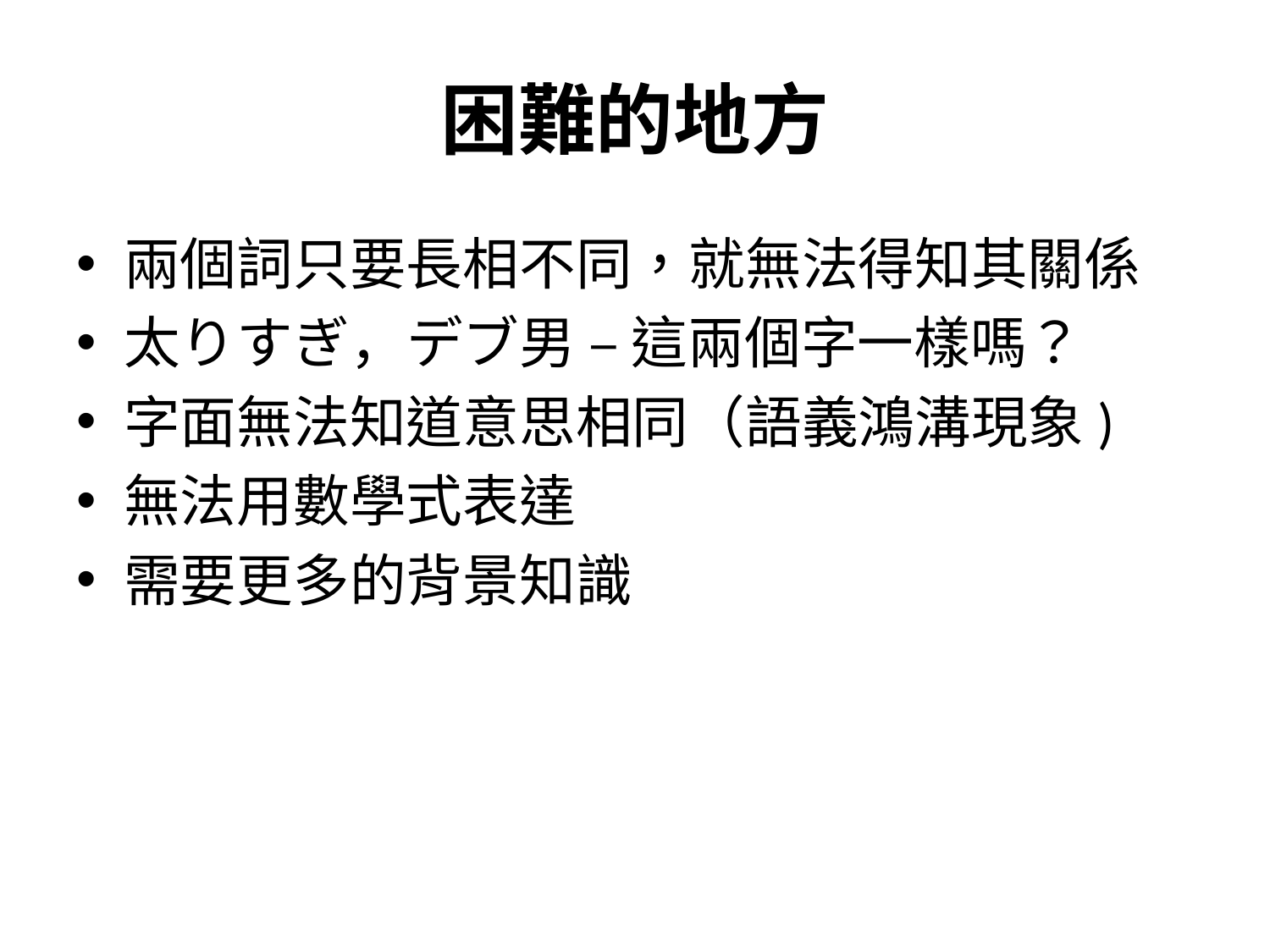

# 困難的地方
兩個詞只要長相不同，就無法得知其關係
太りすぎ，デブ男 – 這兩個字一樣嗎？
字面無法知道意思相同（語義鴻溝現象)
無法用數學式表達
需要更多的背景知識